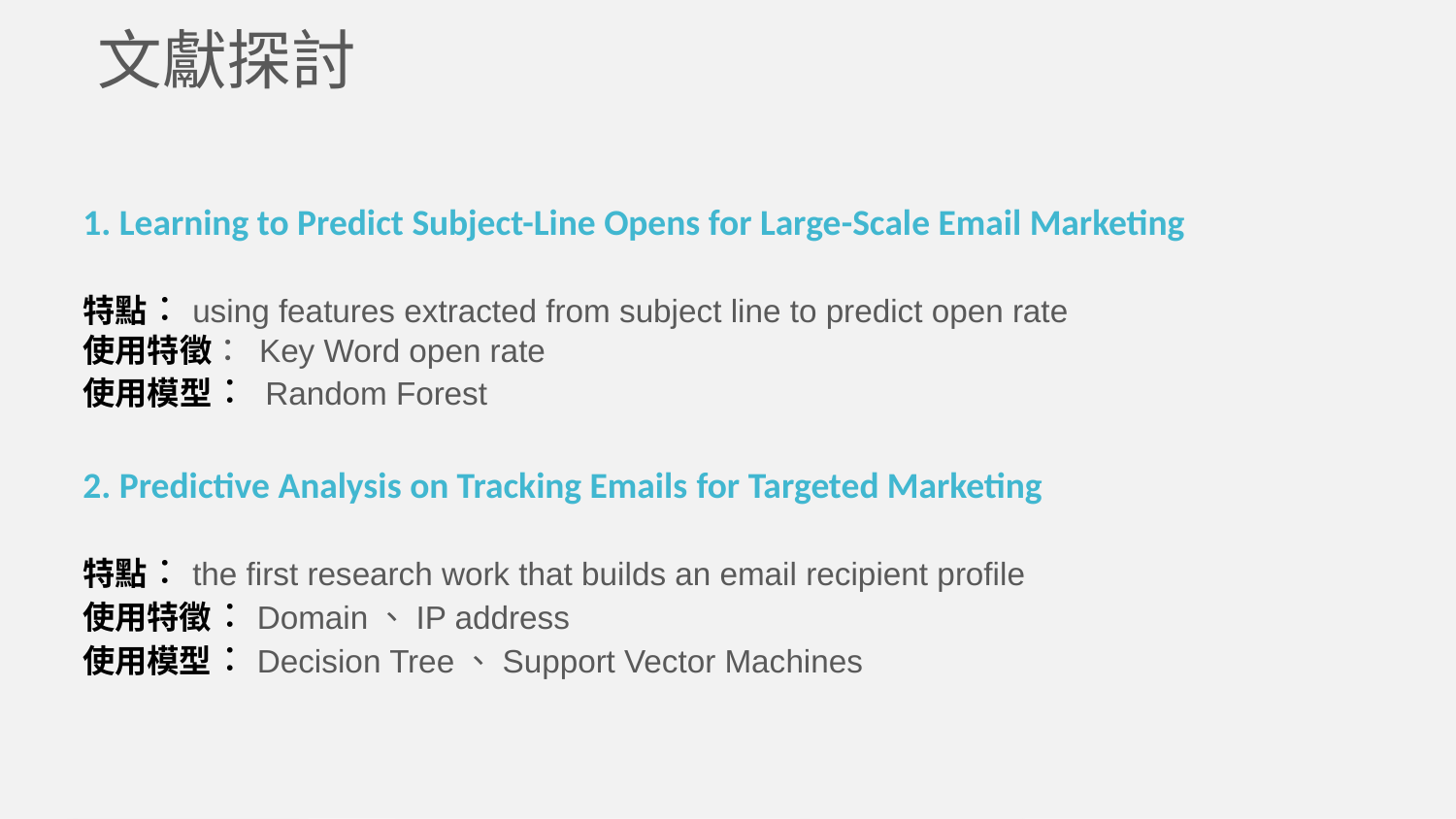

文獻探討
1. Learning to Predict Subject-Line Opens for Large-Scale Email Marketing

特點：using features extracted from subject line to predict open rate
使用特徵： Key Word open rate
使用模型： Random Forest
2. Predictive Analysis on Tracking Emails for Targeted Marketing

特點：the first research work that builds an email recipient profile
使用特徵：Domain、IP address
使用模型：Decision Tree、Support Vector Machines